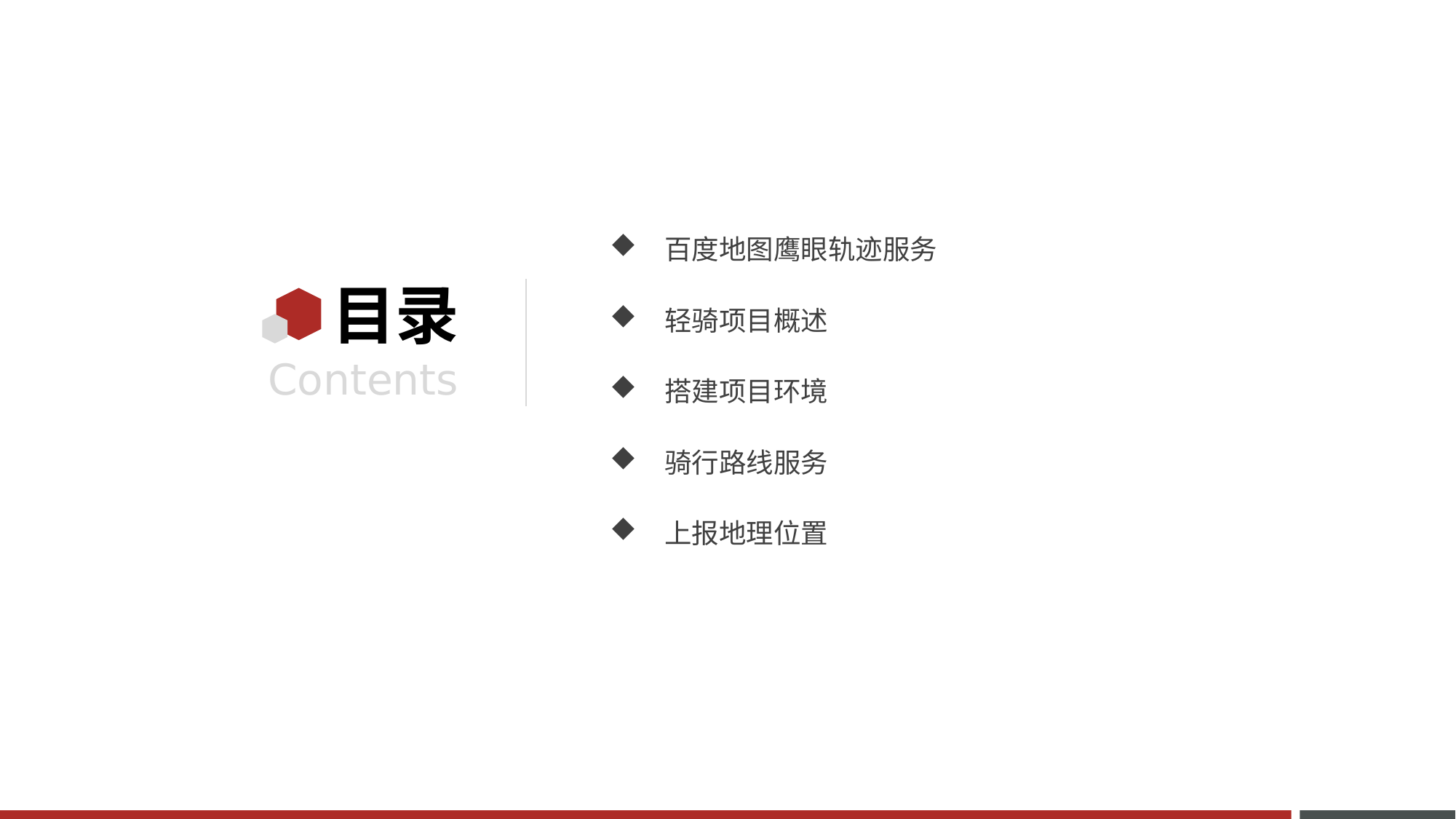

百度地图鹰眼轨迹服务
轻骑项目概述
搭建项目环境
骑行路线服务
上报地理位置